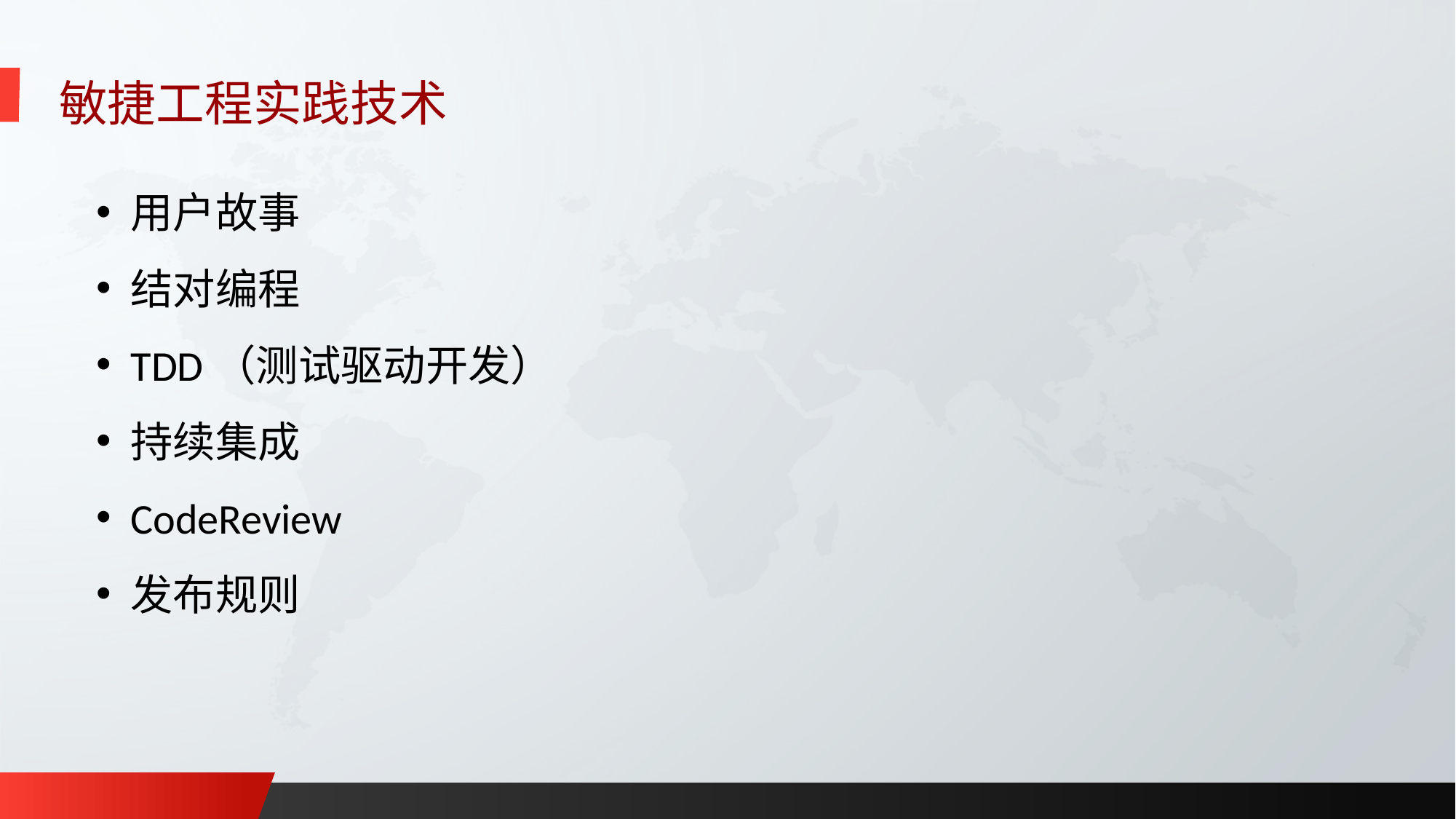

敏捷工程实践技术
用户故事
结对编程
TDD（测试驱动开发）
持续集成
CodeReview
发布规则